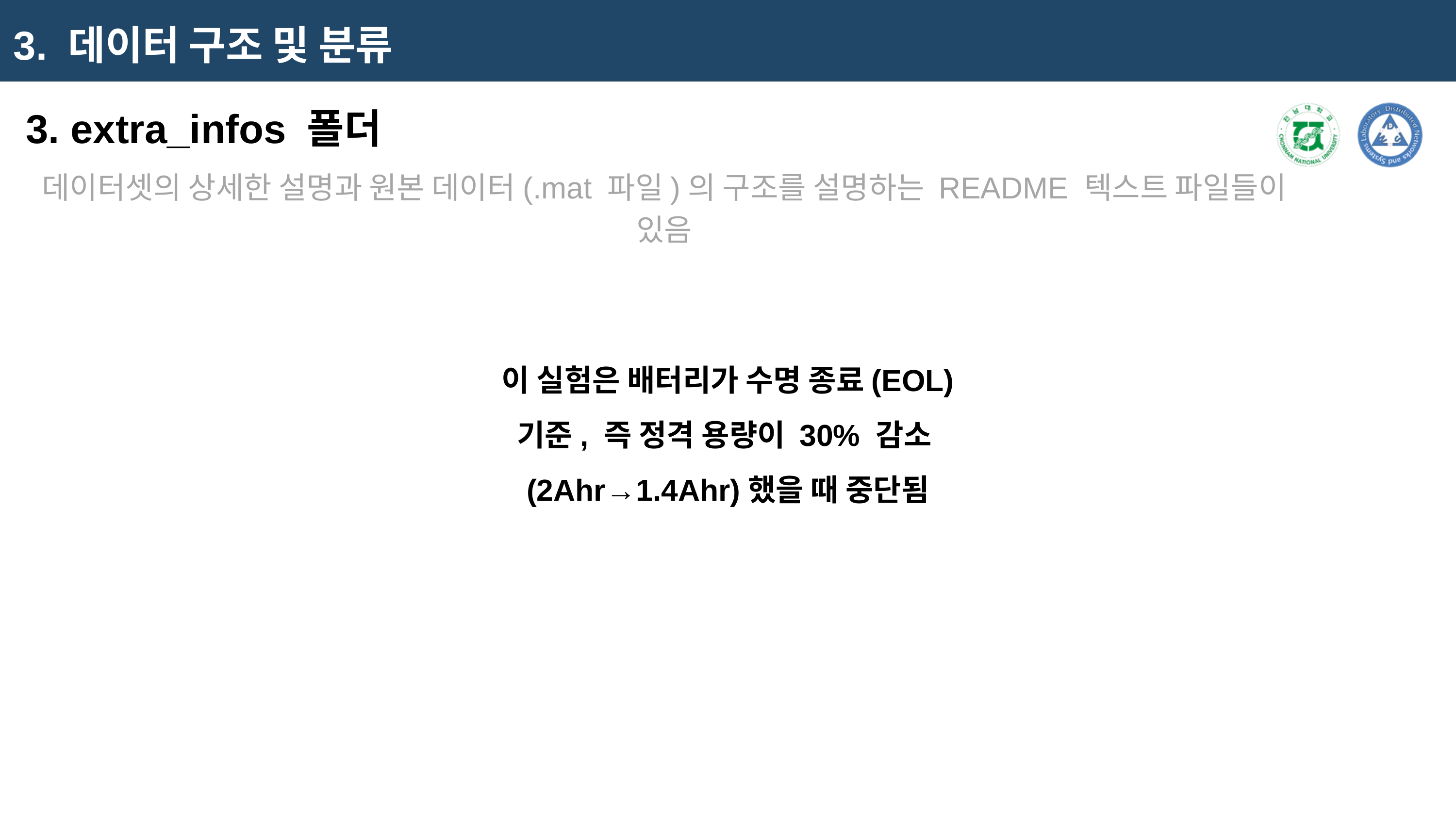

3. 데이터 구조 및 분류
3. extra_infos 폴더
데이터셋의 상세한 설명과 원본 데이터(.mat 파일)의 구조를 설명하는 README 텍스트 파일들이 있음
이 실험은 배터리가 수명 종료(EOL) 기준, 즉 정격 용량이 30% 감소(2Ahr→1.4Ahr)했을 때 중단됨